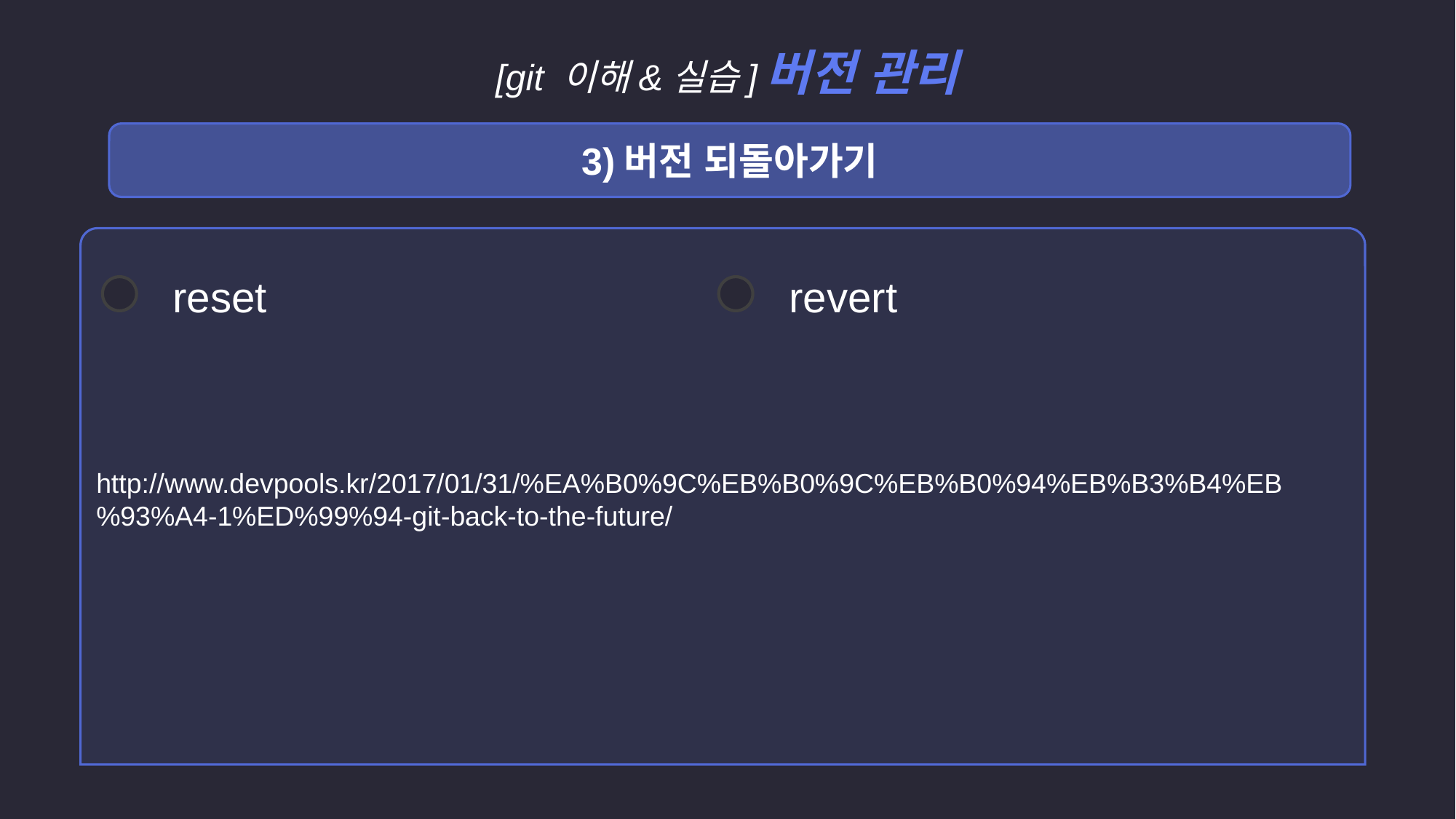

[git 이해&실습]버전 관리
3)버전 되돌아가기
http://www.devpools.kr/2017/01/31/%EA%B0%9C%EB%B0%9C%EB%B0%94%EB%B3%B4%EB%93%A4-1%ED%99%94-git-back-to-the-future/
reset
revert